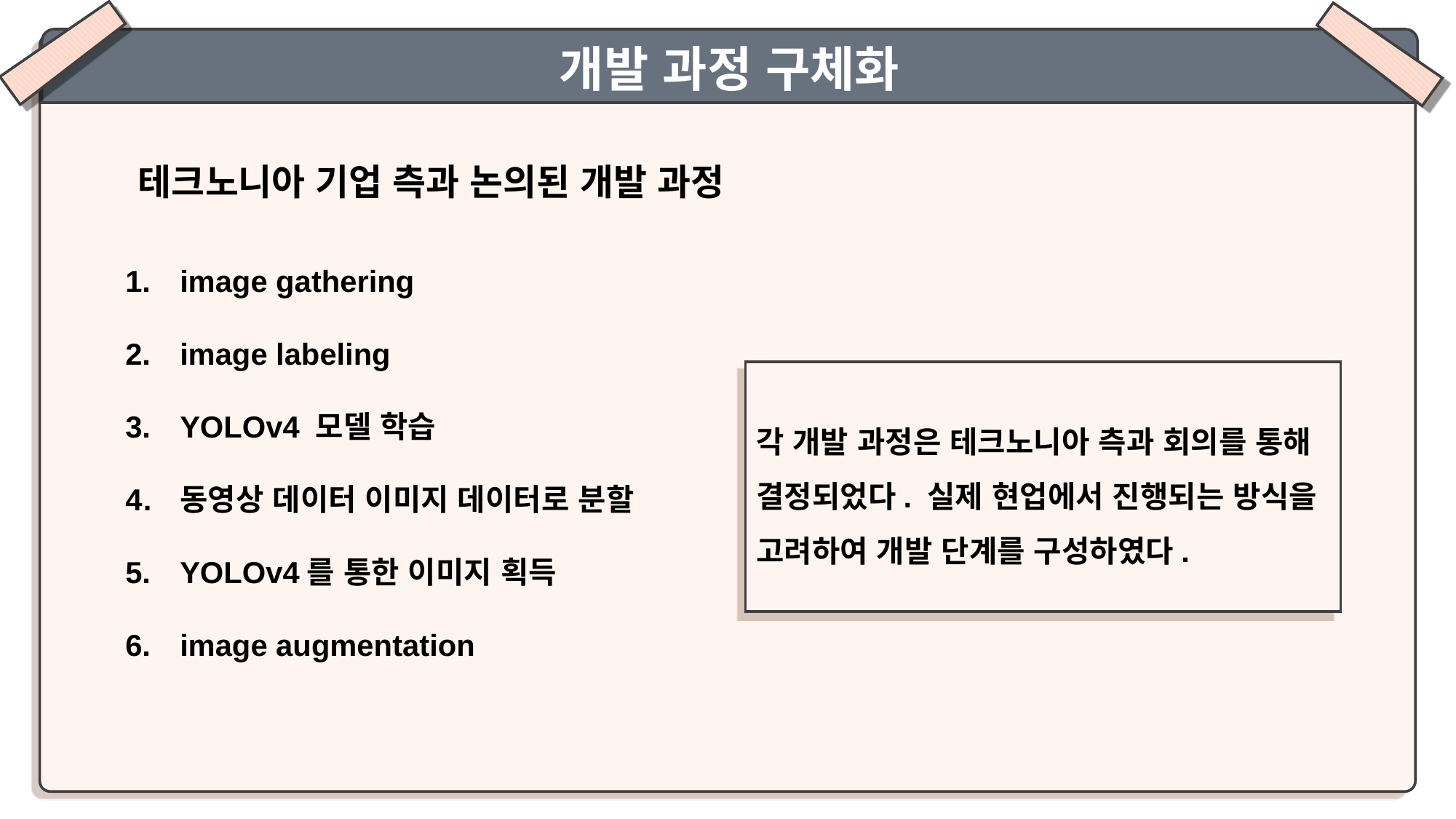

개발 과정 구체화

테크노니아 기업 측과 논의된 개발 과정
image gathering
image labeling
YOLOv4 모델 학습
동영상 데이터 이미지 데이터로 분할
YOLOv4를 통한 이미지 획득
image augmentation
각 개발 과정은 테크노니아 측과 회의를 통해 결정되었다. 실제 현업에서 진행되는 방식을 고려하여 개발 단계를 구성하였다.